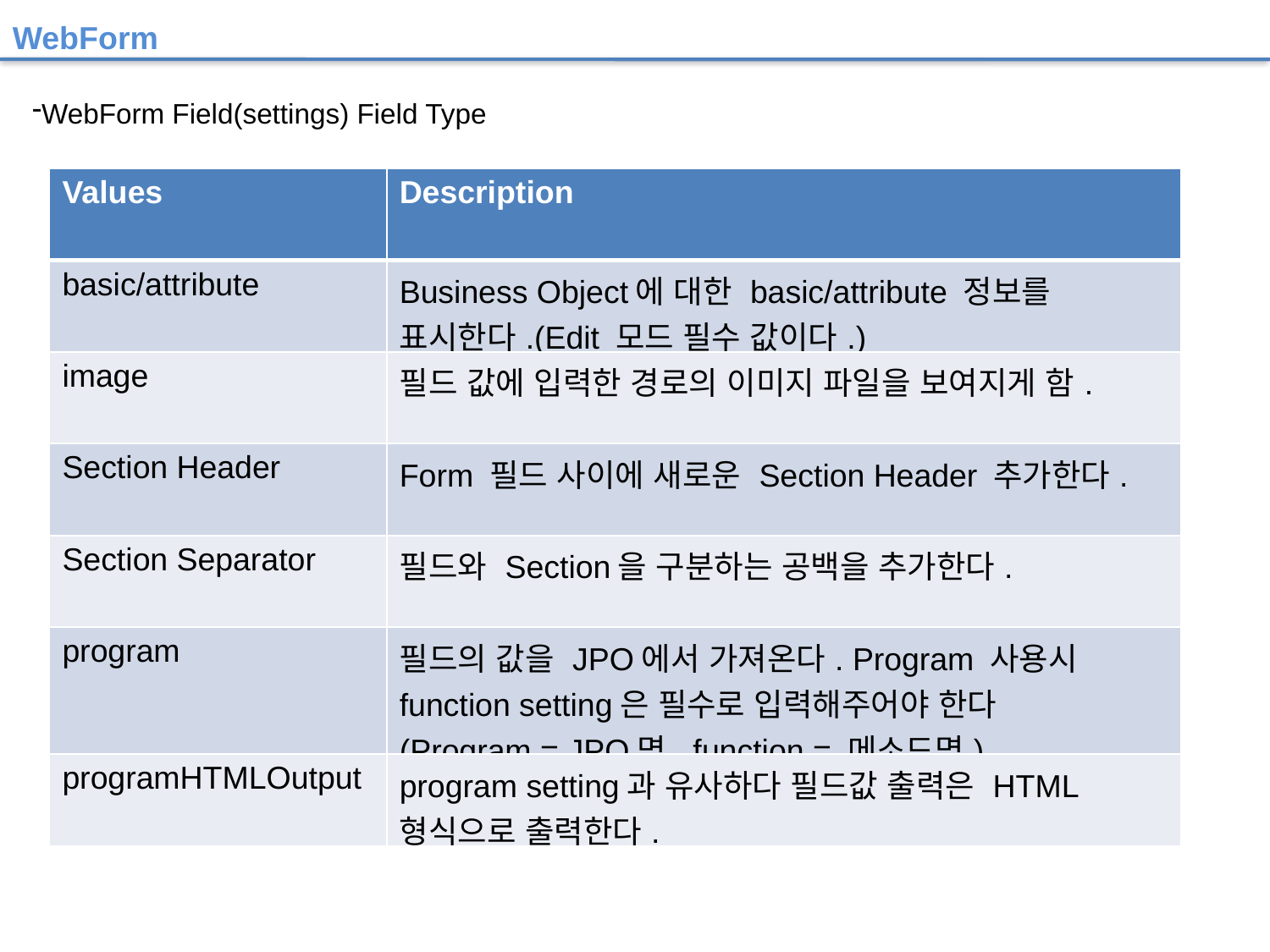

WebForm
WebForm Field(settings) Field Type
| Values | Description |
| --- | --- |
| basic/attribute | Business Object에 대한 basic/attribute 정보를 표시한다.(Edit 모드 필수 값이다.) |
| image | 필드 값에 입력한 경로의 이미지 파일을 보여지게 함. |
| Section Header | Form 필드 사이에 새로운 Section Header 추가한다. |
| Section Separator | 필드와 Section을 구분하는 공백을 추가한다. |
| program | 필드의 값을 JPO에서 가져온다. Program 사용시 function setting은 필수로 입력해주어야 한다 (Program = JPO명, function = 메소드명) |
| programHTMLOutput | program setting과 유사하다 필드값 출력은 HTML 형식으로 출력한다. |